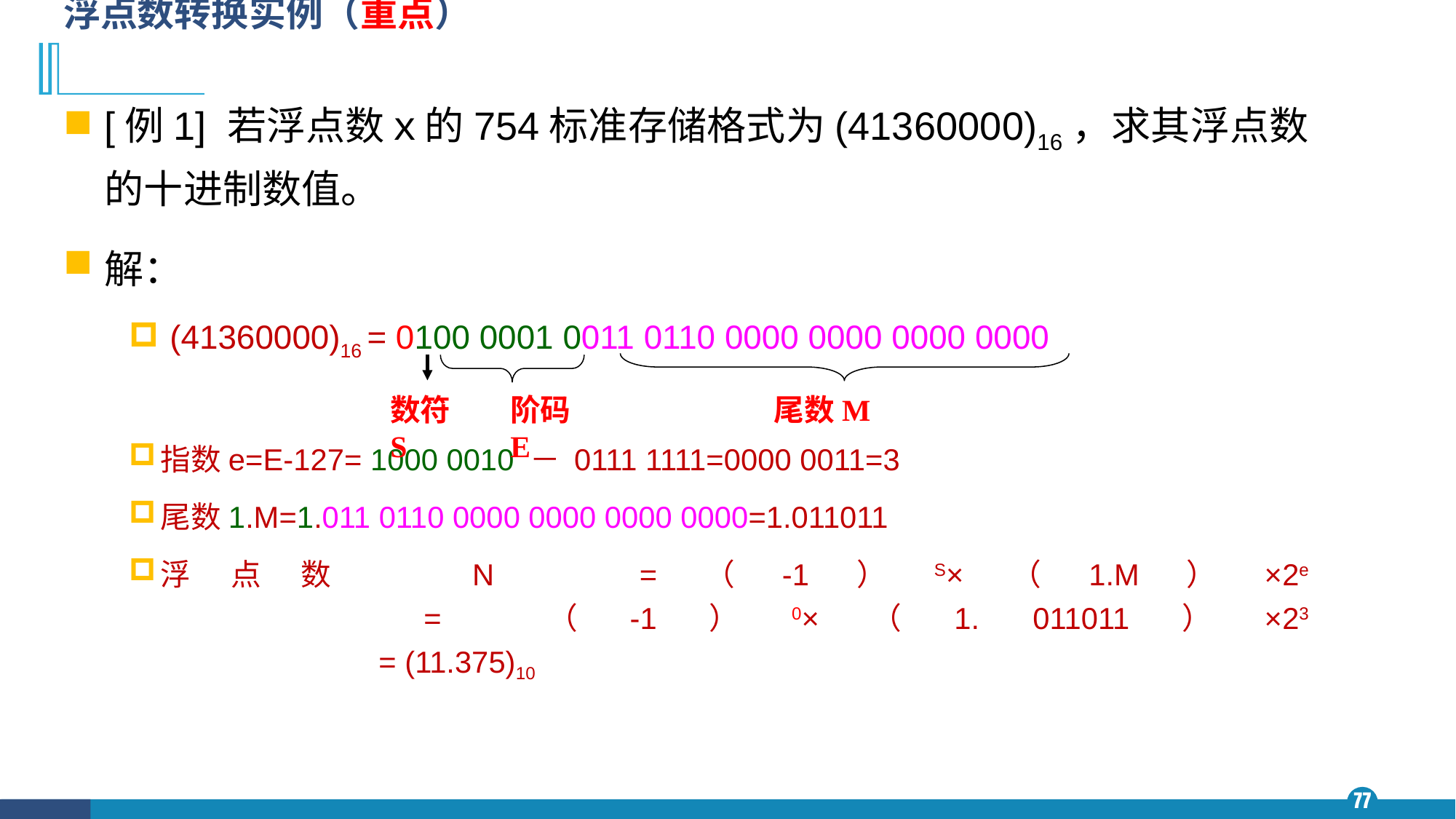

77
# 浮点数转换实例（重点）
[例1] 若浮点数ｘ的754标准存储格式为(41360000)16，求其浮点数的十进制数值。
解：
 (41360000)16 = 0100 0001 0011 0110 0000 0000 0000 0000

指数e=E-127= 1000 0010 － 0111 1111=0000 0011=3
尾数1.M=1.011 0110 0000 0000 0000 0000=1.011011
浮点数  N   =（-1）S×（1.M）×2e
	 	= （-1）0×（1. 011011）×23
	        	= (11.375)10

数符S
阶码E
尾数M